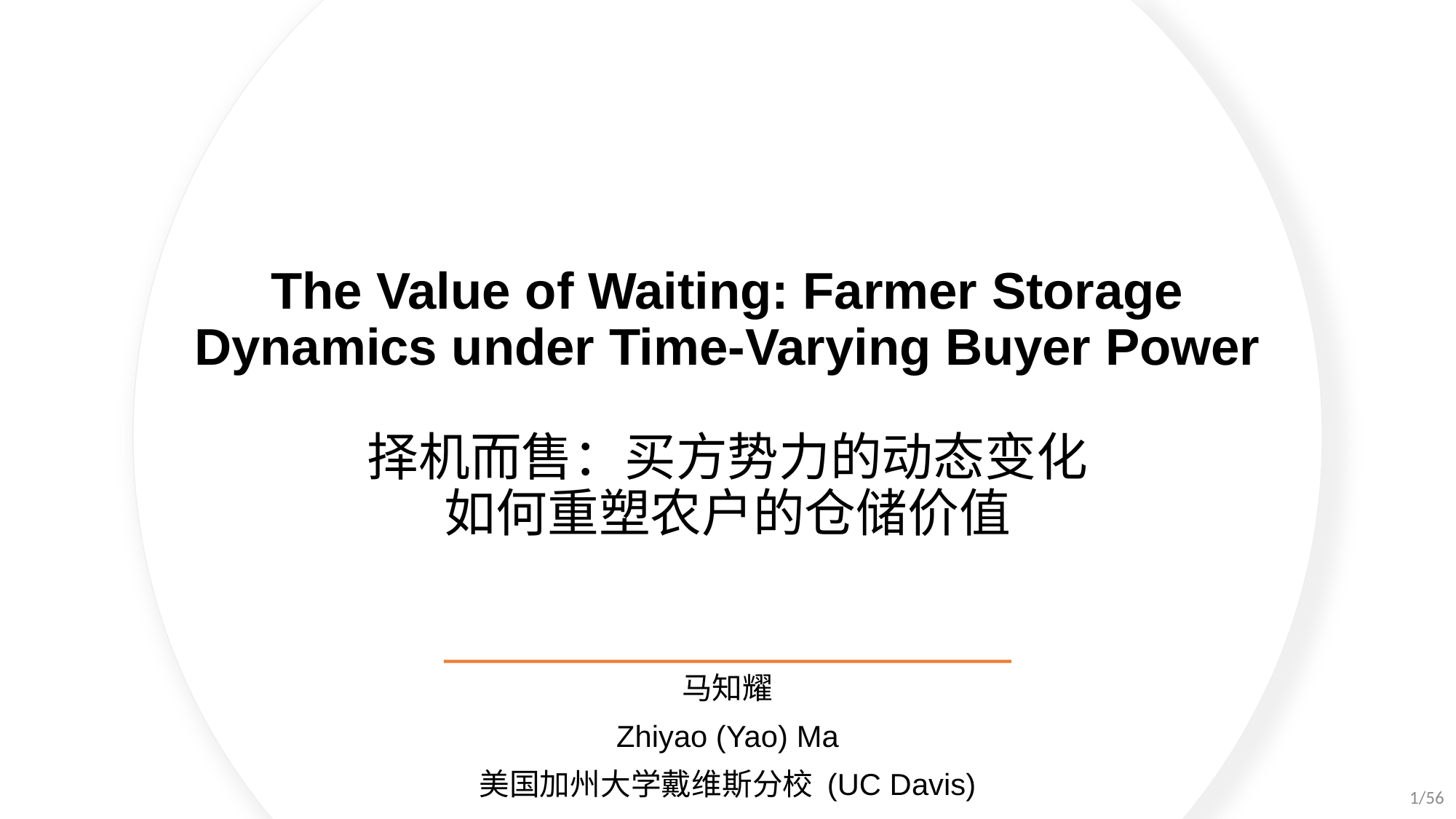

# The Value of Waiting: Farmer Storage Dynamics under Time-Varying Buyer Power 择机而售：买方势力的动态变化 如何重塑农户的仓储价值

马知耀
Zhiyao (Yao) Ma
美国加州大学戴维斯分校 (UC Davis)
1/56